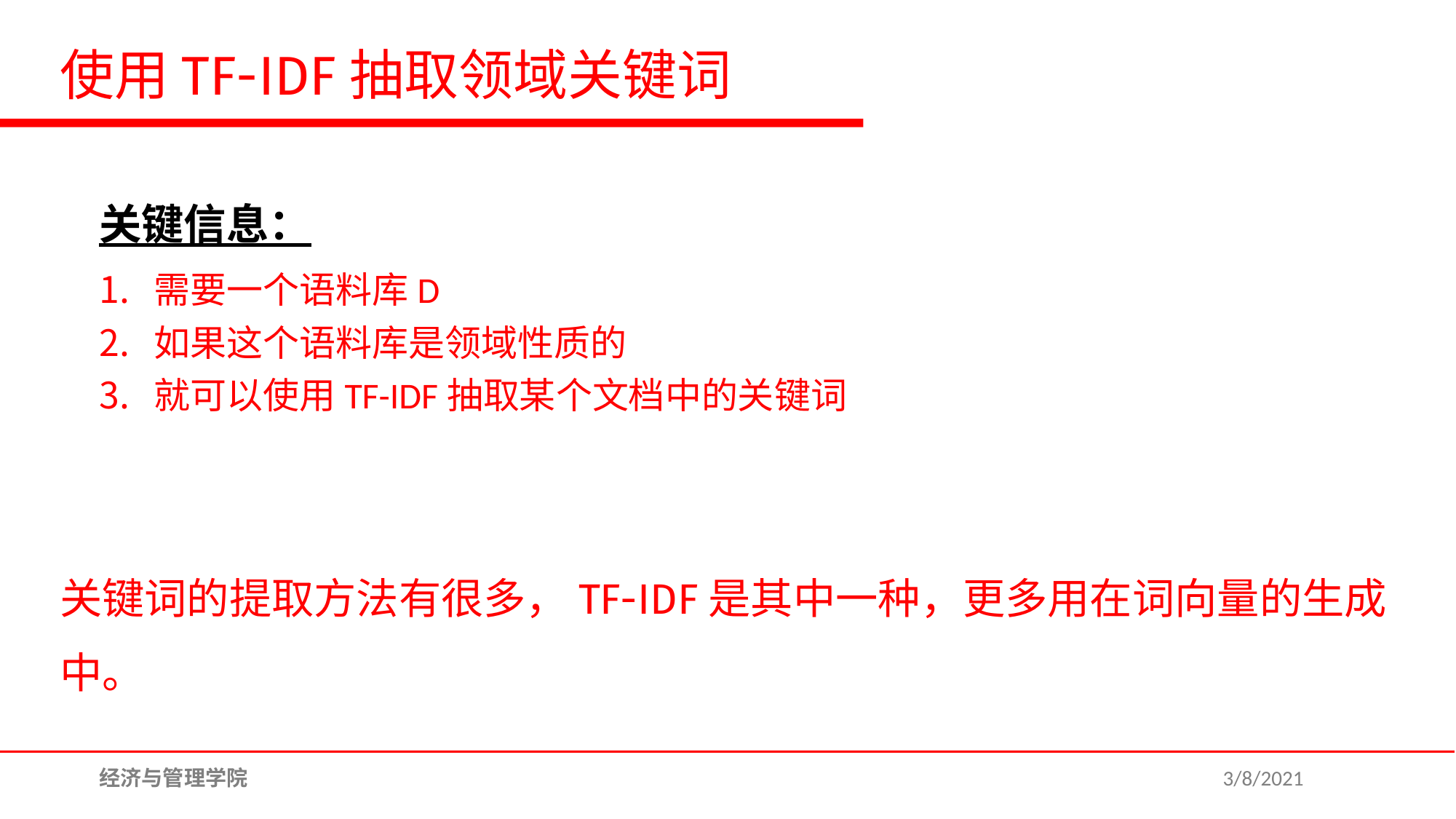

使用TF-IDF抽取领域关键词
关键信息：
需要一个语料库D
如果这个语料库是领域性质的
就可以使用TF-IDF抽取某个文档中的关键词
关键词的提取方法有很多，TF-IDF是其中一种，更多用在词向量的生成中。